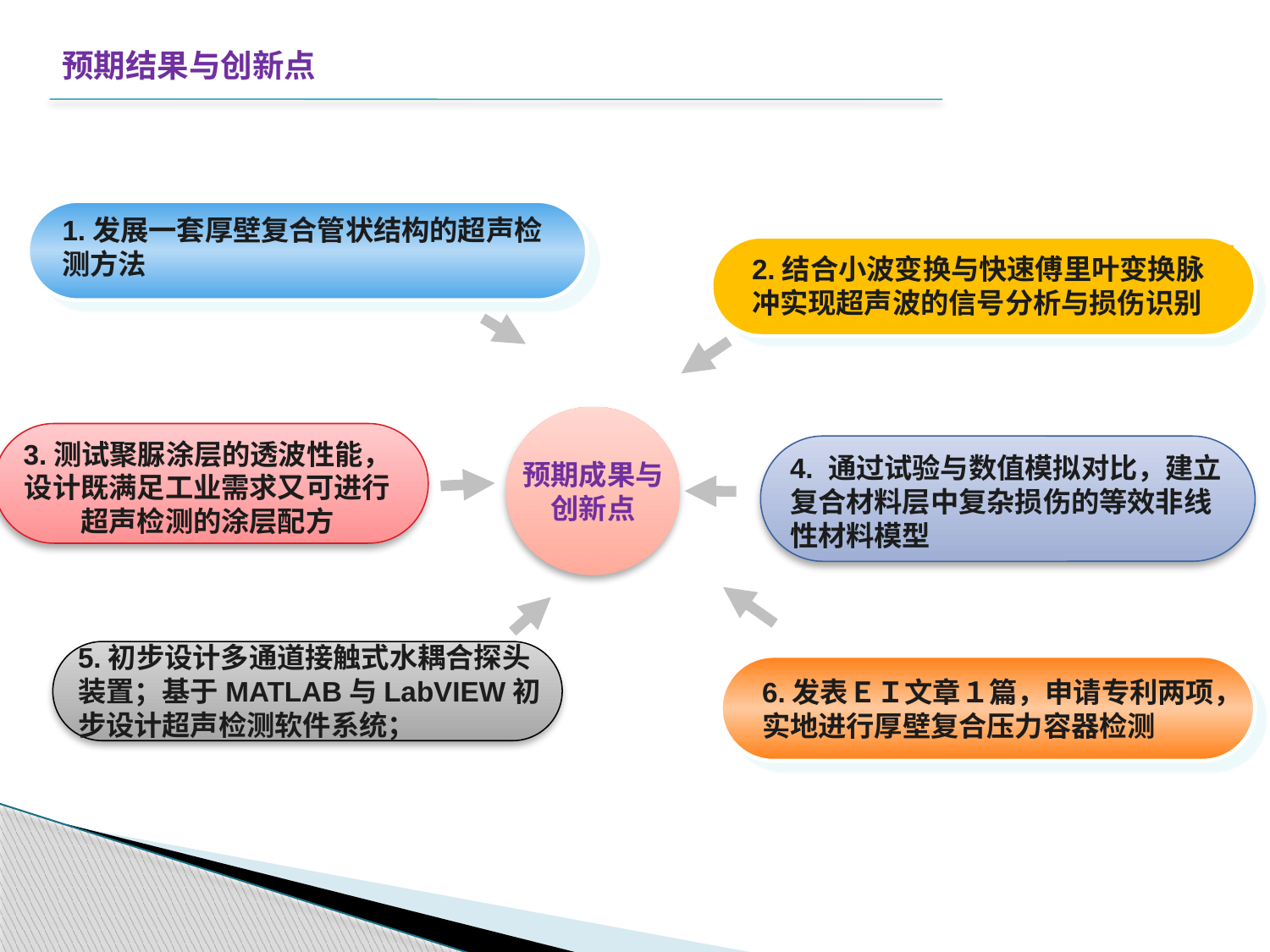

预期结果与创新点

1.发展一套厚壁复合管状结构的超声检测方法

2.结合小波变换与快速傅里叶变换脉冲实现超声波的信号分析与损伤识别

预期成果与
创新点

3.测试聚脲涂层的透波性能，设计既满足工业需求又可进行超声检测的涂层配方

4. 通过试验与数值模拟对比，建立复合材料层中复杂损伤的等效非线性材料模型

5.初步设计多通道接触式水耦合探头装置；基于MATLAB与LabVIEW初步设计超声检测软件系统；

6.发表ＥＩ文章１篇，申请专利两项，实地进行厚壁复合压力容器检测